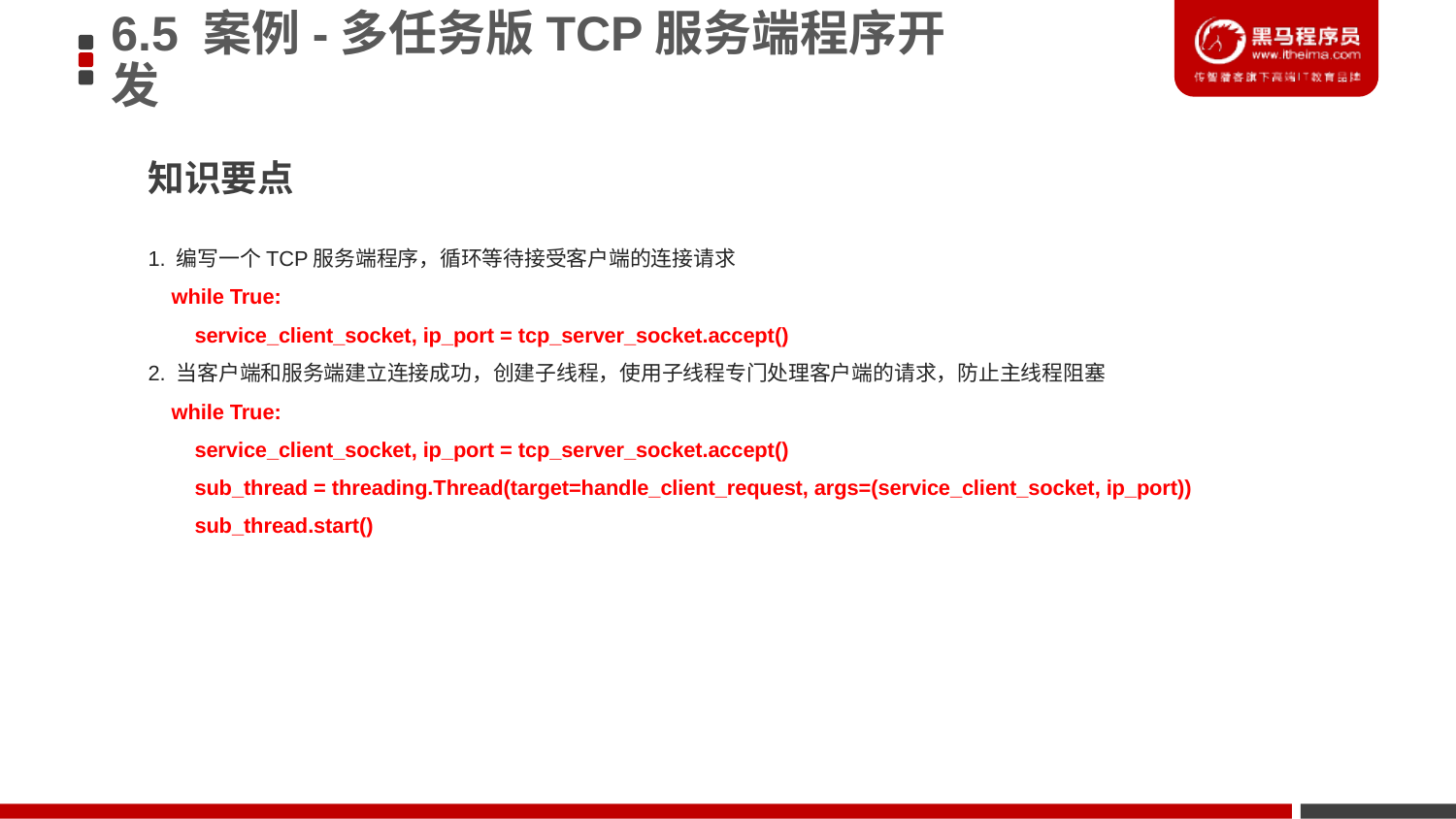

6.5 案例-多任务版TCP服务端程序开发
知识要点
1. 编写一个TCP服务端程序，循环等待接受客户端的连接请求
    while True:
        service_client_socket, ip_port = tcp_server_socket.accept()
2. 当客户端和服务端建立连接成功，创建子线程，使用子线程专门处理客户端的请求，防止主线程阻塞
    while True:
        service_client_socket, ip_port = tcp_server_socket.accept()
        sub_thread = threading.Thread(target=handle_client_request, args=(service_client_socket, ip_port))
        sub_thread.start()